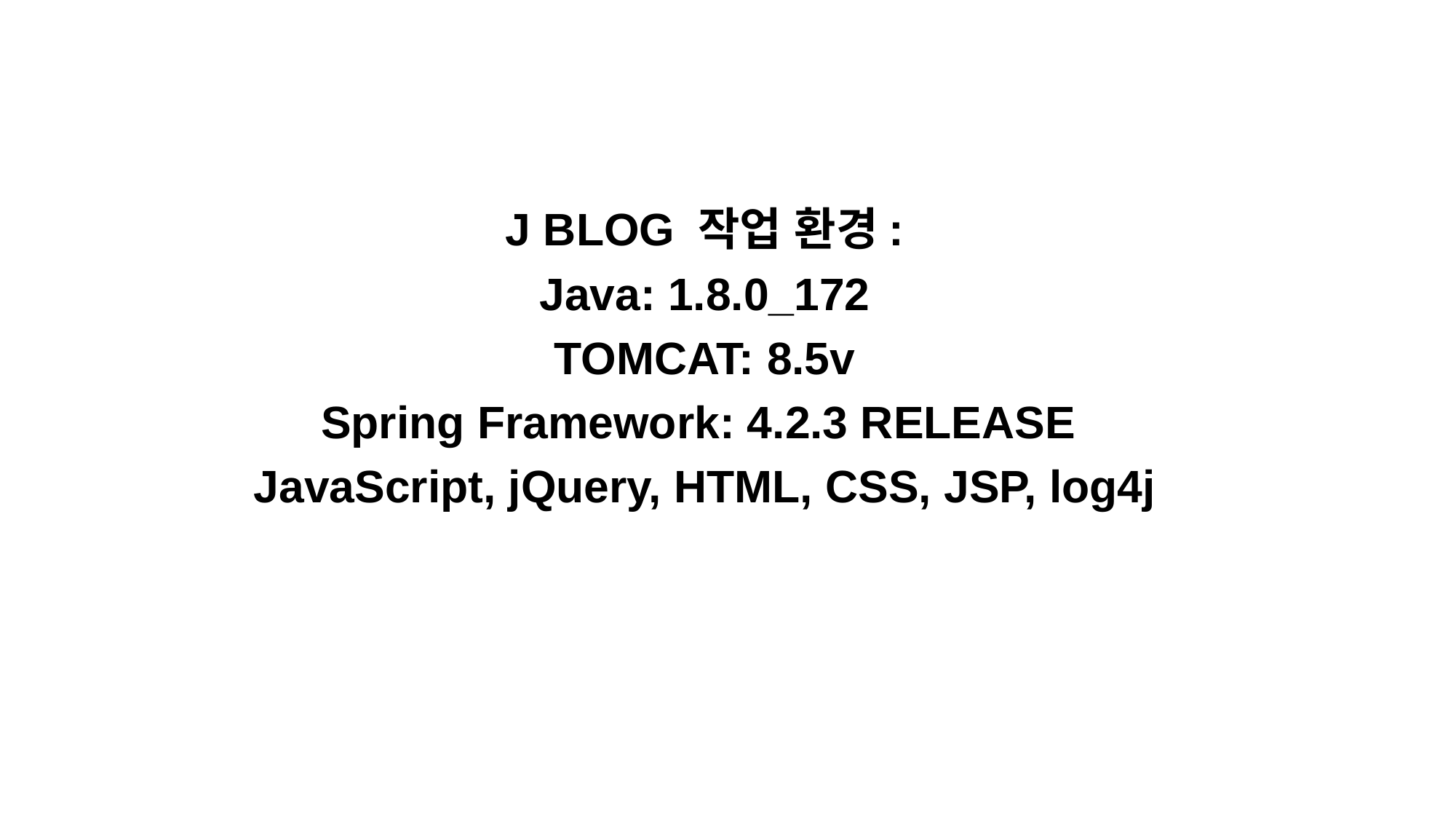

J BLOG 작업 환경:
Java: 1.8.0_172
TOMCAT: 8.5v
Spring Framework: 4.2.3 RELEASE
JavaScript, jQuery, HTML, CSS, JSP, log4j